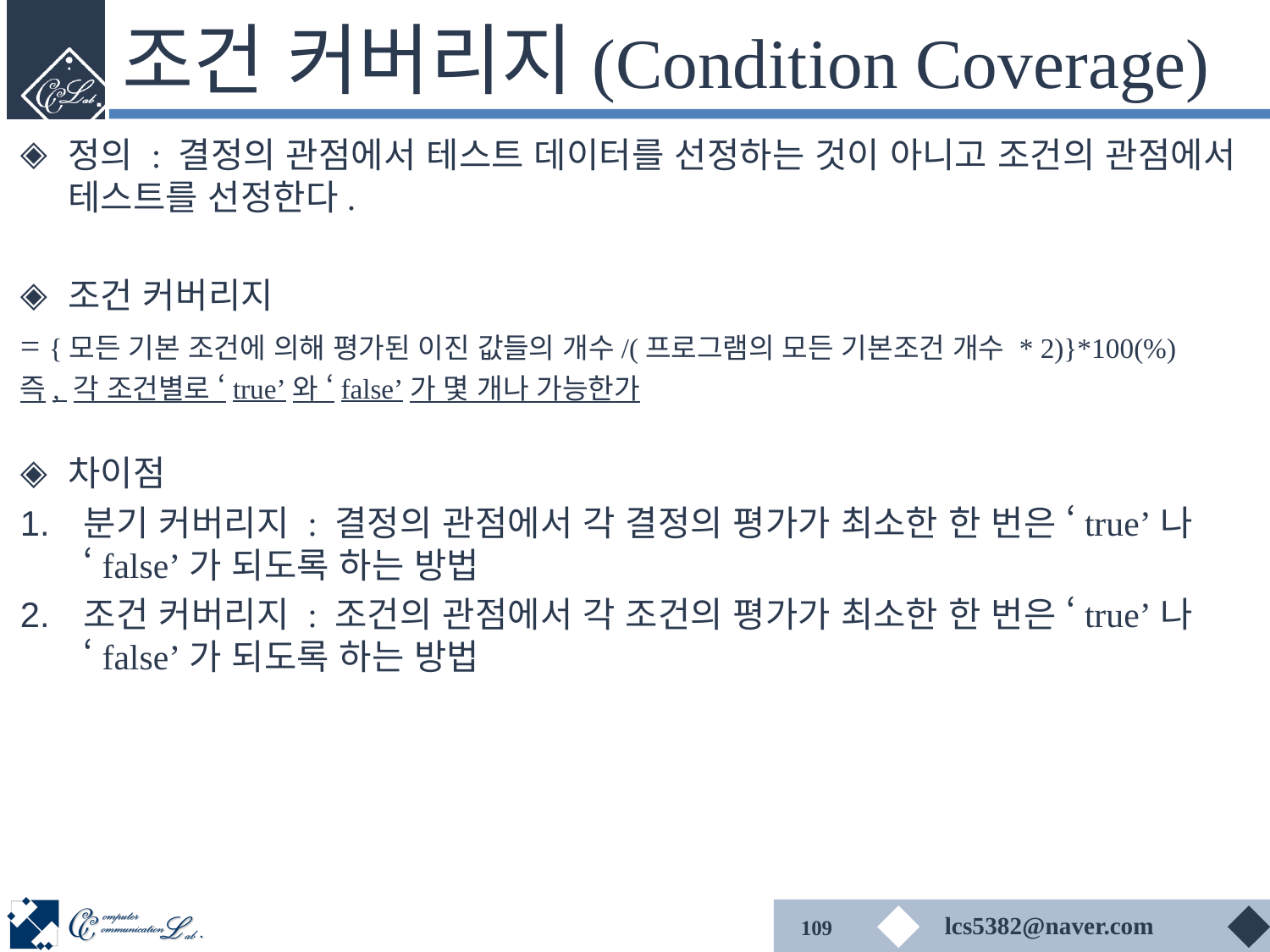

# 조건 커버리지(Condition Coverage)
정의 : 결정의 관점에서 테스트 데이터를 선정하는 것이 아니고 조건의 관점에서 테스트를 선정한다.

조건 커버리지
= {모든 기본 조건에 의해 평가된 이진 값들의 개수/(프로그램의 모든 기본조건 개수 * 2)}*100(%)
즉, 각 조건별로 ‘true’와 ‘false’가 몇 개나 가능한가

차이점
분기 커버리지 : 결정의 관점에서 각 결정의 평가가 최소한 한 번은 ‘true’나 ‘false’가 되도록 하는 방법
조건 커버리지 : 조건의 관점에서 각 조건의 평가가 최소한 한 번은 ‘true’나 ‘false’가 되도록 하는 방법